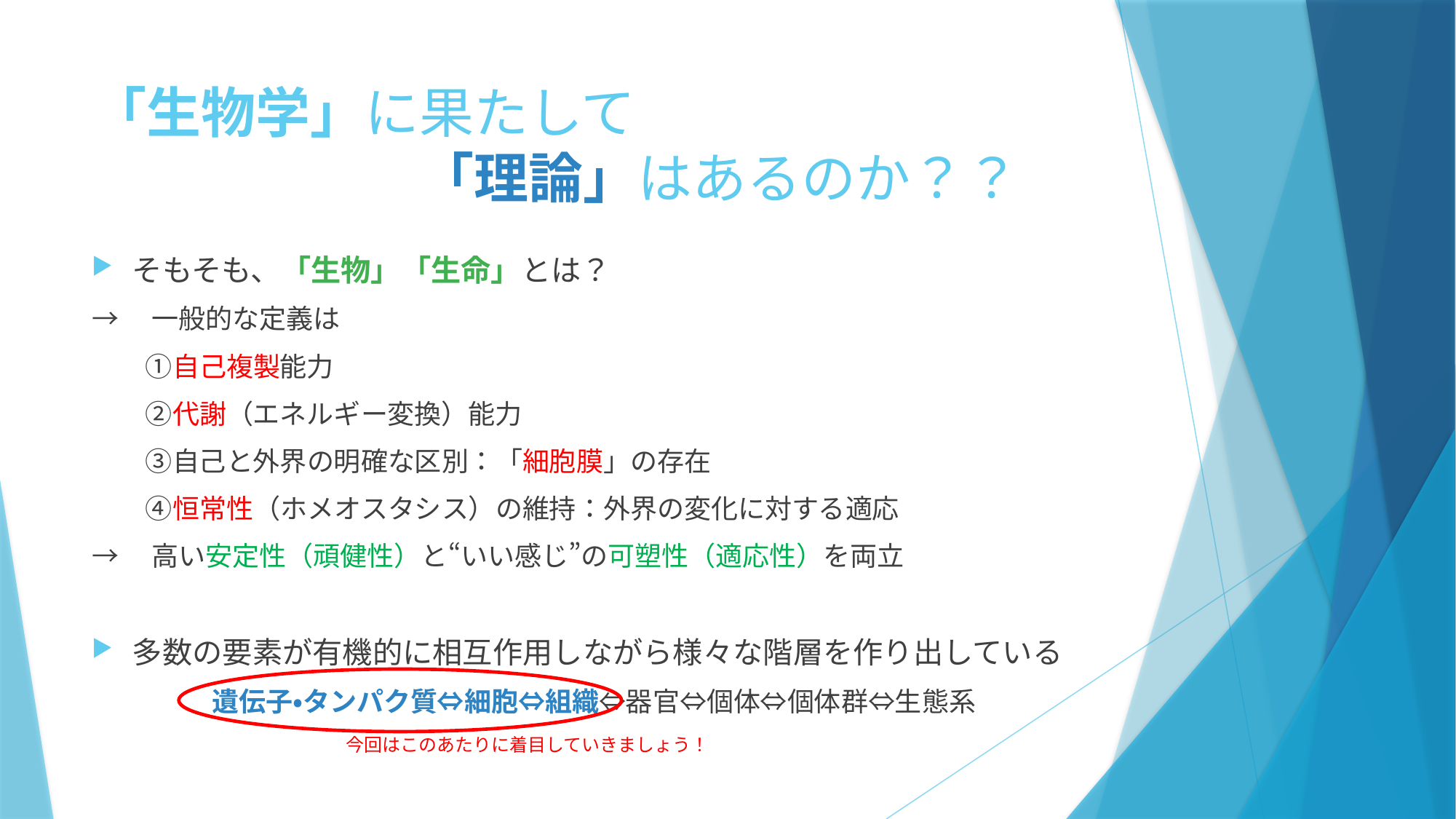

# 「生物学」に果たして 「理論」はあるのか？？
そもそも、「生物」「生命」とは？
→　一般的な定義は
　　①自己複製能力
　　②代謝（エネルギー変換）能力
　　③自己と外界の明確な区別：「細胞膜」の存在
　　④恒常性（ホメオスタシス）の維持：外界の変化に対する適応
→　高い安定性（頑健性）と“いい感じ”の可塑性（適応性）を両立

多数の要素が有機的に相互作用しながら様々な階層を作り出している
遺伝子・タンパク質⇔細胞⇔組織⇔器官⇔個体⇔個体群⇔生態系

今回はこのあたりに着目していきましょう！